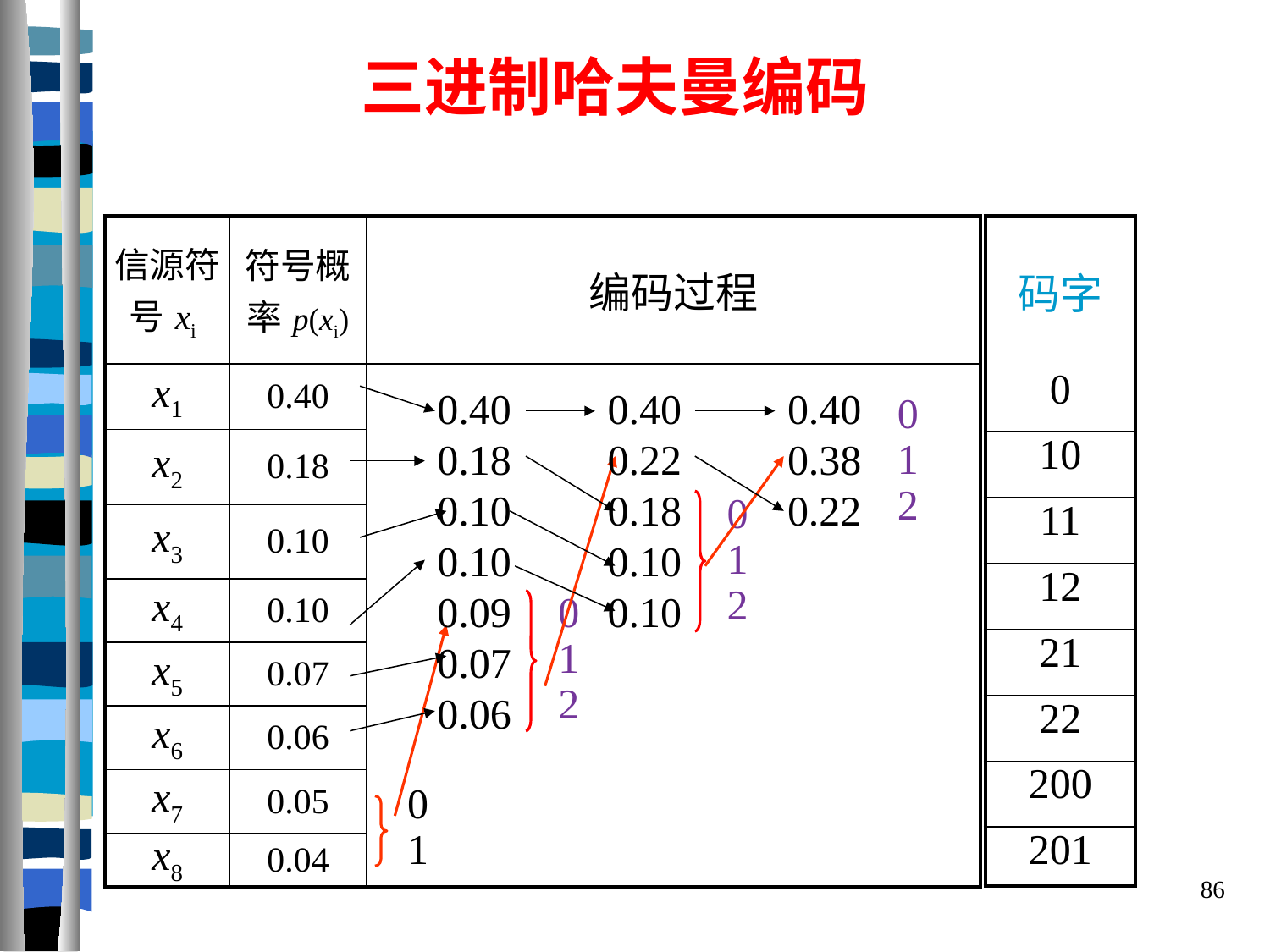

三进制哈夫曼编码
| 信源符号xi | 符号概率p(xi) | 编码过程 |  |  |  |
| --- | --- | --- | --- | --- | --- |
| x1 | 0.40 |  |  |  |  |
| x2 | 0.18 |  |  |  |  |
| x3 | 0.10 |  |  |  |  |
| x4 | 0.10 |  |  |  |  |
| x5 | 0.07 |  |  |  |  |
| x6 | 0.06 |  |  |  |  |
| x7 | 0.05 |  |  |  |  |
| x8 | 0.04 |  |  |  |  |
| 码字 |
| --- |
| 0 |
| 10 |
| 11 |
| 12 |
| 21 |
| 22 |
| 200 |
| 201 |
0.40
0.18
0.10
0.10
0.09
0.07
0.06
0.40
0.22
0.18
0.10
0.10
0.40
0.38
0.22
0
1
2

0
1
2

0
1
2

0
1

86